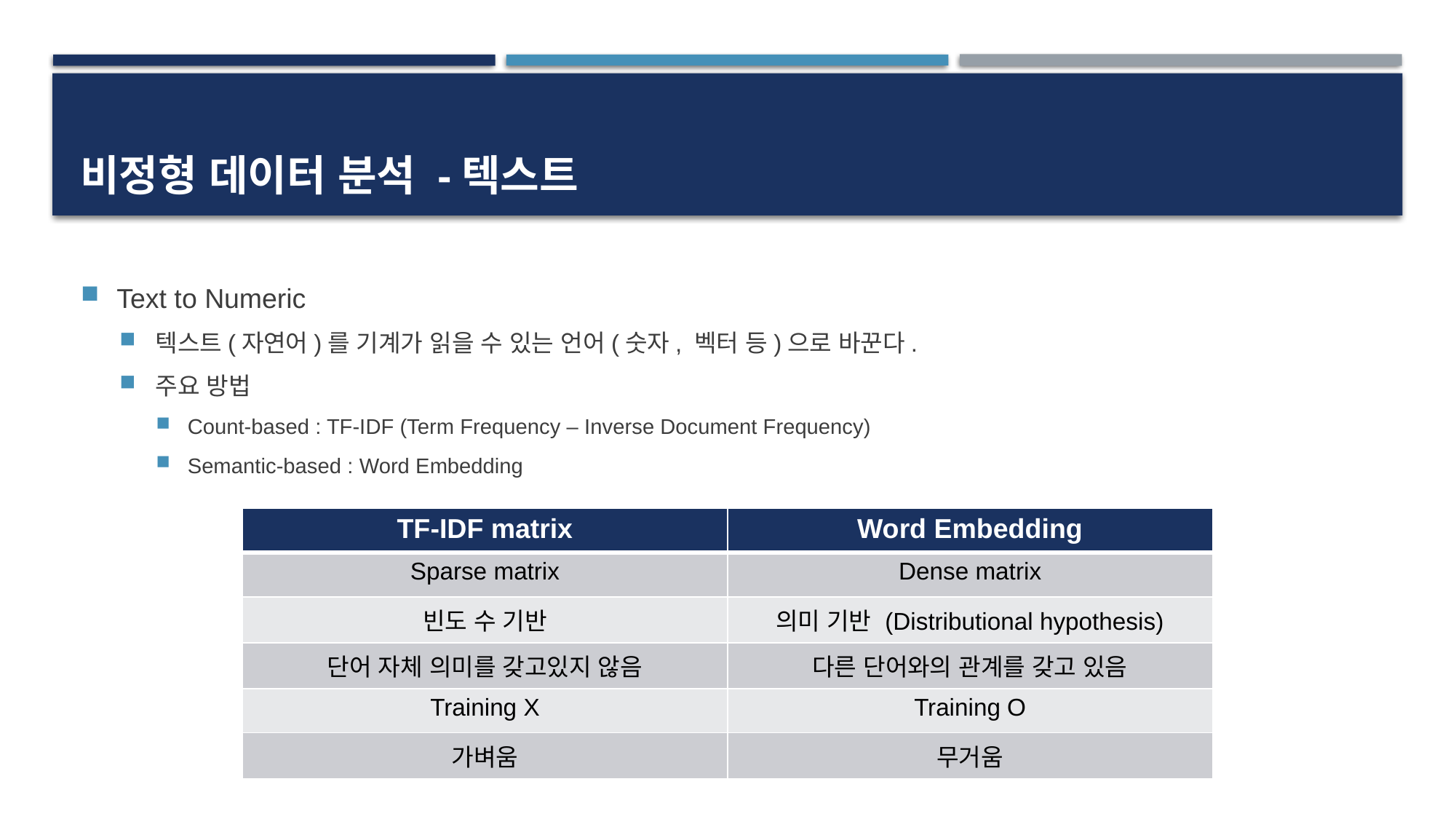

# 비정형 데이터 분석 -텍스트
Text to Numeric
텍스트(자연어)를 기계가 읽을 수 있는 언어(숫자, 벡터 등)으로 바꾼다.
주요 방법
Count-based : TF-IDF (Term Frequency – Inverse Document Frequency)
Semantic-based : Word Embedding
| TF-IDF matrix | Word Embedding |
| --- | --- |
| Sparse matrix | Dense matrix |
| 빈도 수 기반 | 의미 기반 (Distributional hypothesis) |
| 단어 자체 의미를 갖고있지 않음 | 다른 단어와의 관계를 갖고 있음 |
| Training X | Training O |
| 가벼움 | 무거움 |